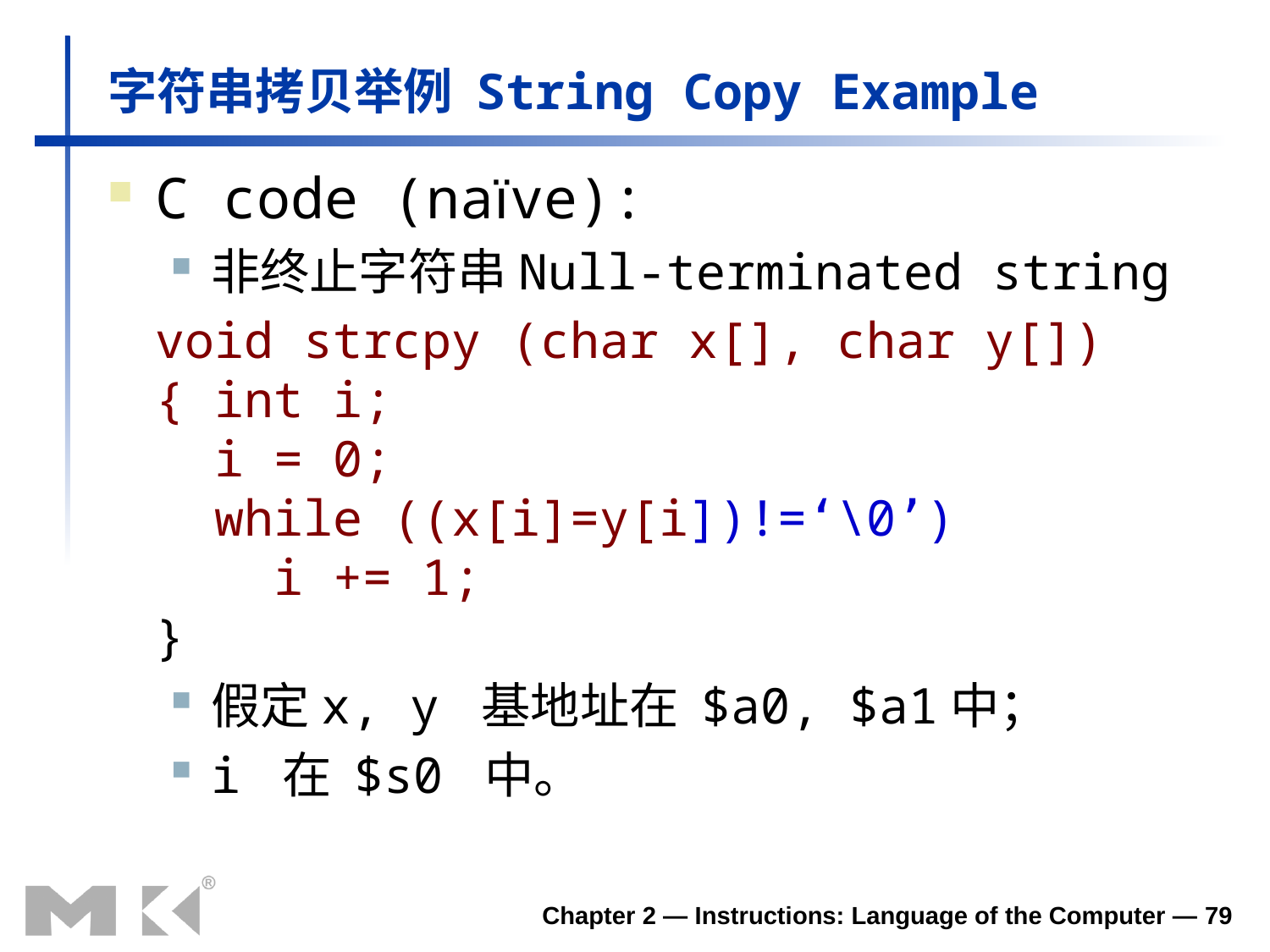

# 字符串拷贝举例 String Copy Example
C code (naïve):
非终止字符串Null-terminated string
	void strcpy (char x[], char y[])
{ int i;
  i = 0;
  while ((x[i]=y[i])!=‘\0’)
    i += 1;
}
假定x, y 基地址在 $a0, $a1中；
i 在 $s0 中。
Chapter 2 — Instructions: Language of the Computer — 79